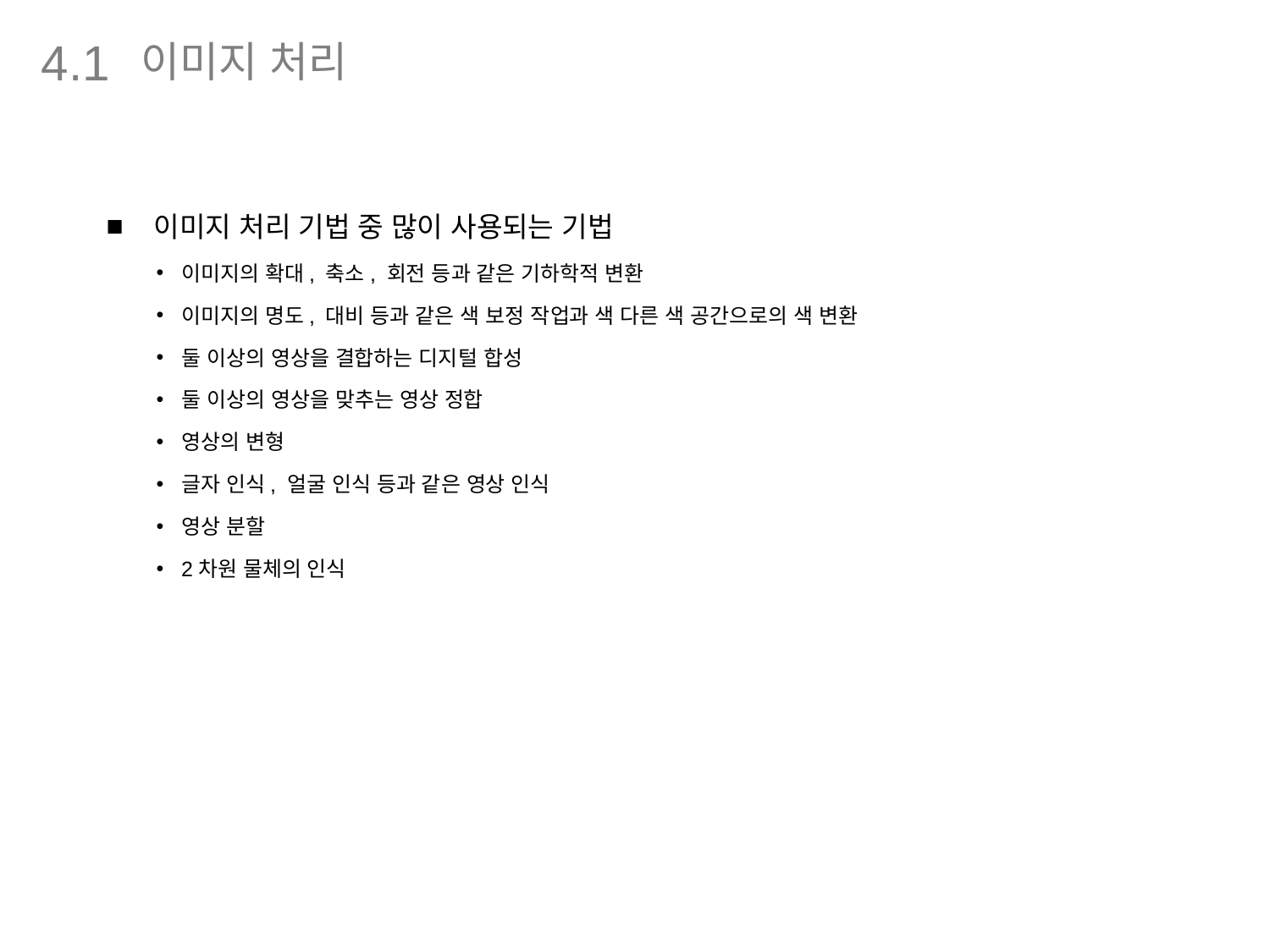

이미지 처리
4.1
이미지 처리 기법 중 많이 사용되는 기법
이미지의 확대, 축소, 회전 등과 같은 기하학적 변환
이미지의 명도, 대비 등과 같은 색 보정 작업과 색 다른 색 공간으로의 색 변환
둘 이상의 영상을 결합하는 디지털 합성
둘 이상의 영상을 맞추는 영상 정합
영상의 변형
글자 인식, 얼굴 인식 등과 같은 영상 인식
영상 분할
2차원 물체의 인식